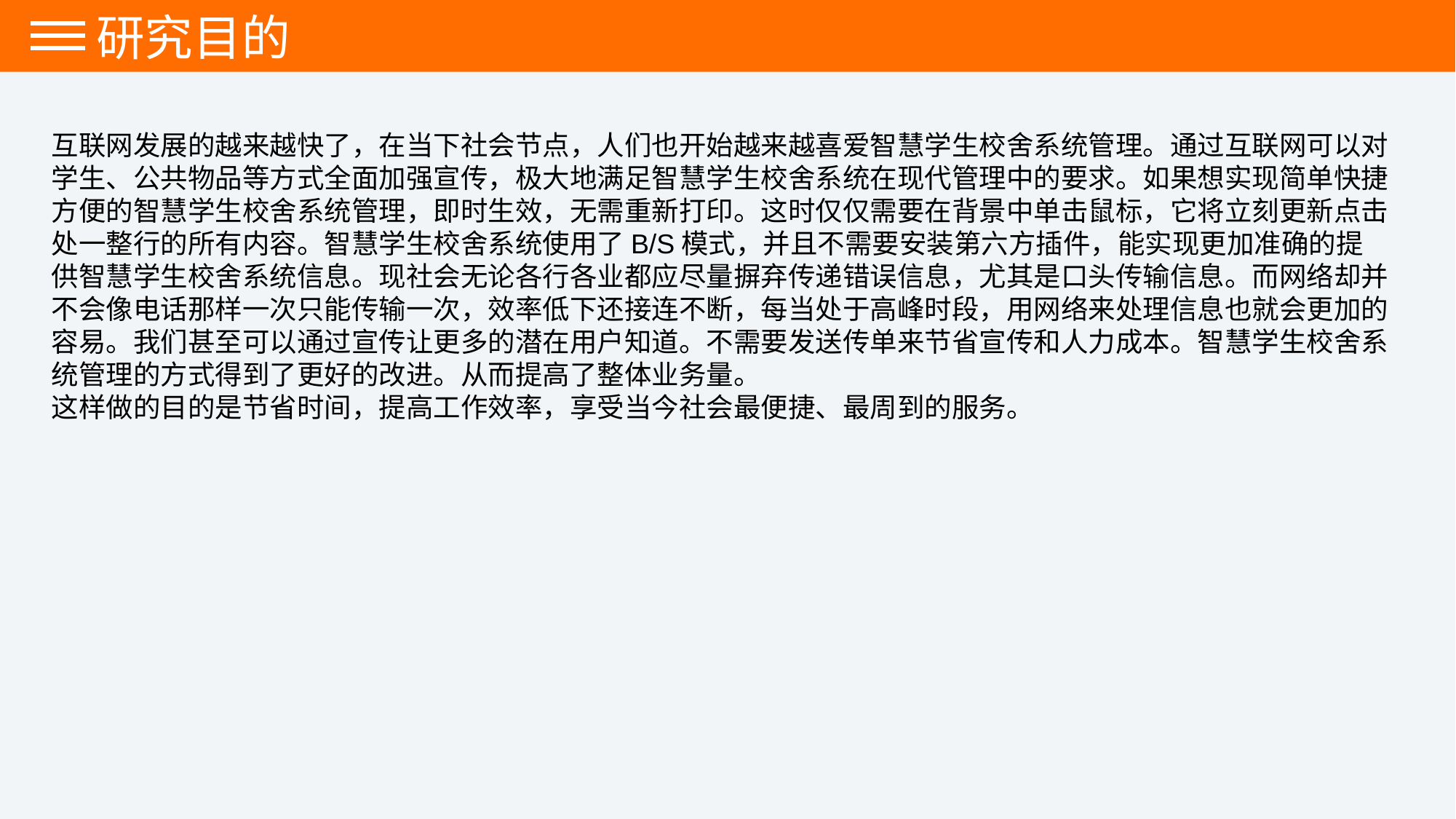

研究目的
互联网发展的越来越快了，在当下社会节点，人们也开始越来越喜爱智慧学生校舍系统管理。通过互联网可以对学生、公共物品等方式全面加强宣传，极大地满足智慧学生校舍系统在现代管理中的要求。如果想实现简单快捷方便的智慧学生校舍系统管理，即时生效，无需重新打印。这时仅仅需要在背景中单击鼠标，它将立刻更新点击处一整行的所有内容。智慧学生校舍系统使用了B/S模式，并且不需要安装第六方插件，能实现更加准确的提供智慧学生校舍系统信息。现社会无论各行各业都应尽量摒弃传递错误信息，尤其是口头传输信息。而网络却并不会像电话那样一次只能传输一次，效率低下还接连不断，每当处于高峰时段，用网络来处理信息也就会更加的容易。我们甚至可以通过宣传让更多的潜在用户知道。不需要发送传单来节省宣传和人力成本。智慧学生校舍系统管理的方式得到了更好的改进。从而提高了整体业务量。
这样做的目的是节省时间，提高工作效率，享受当今社会最便捷、最周到的服务。